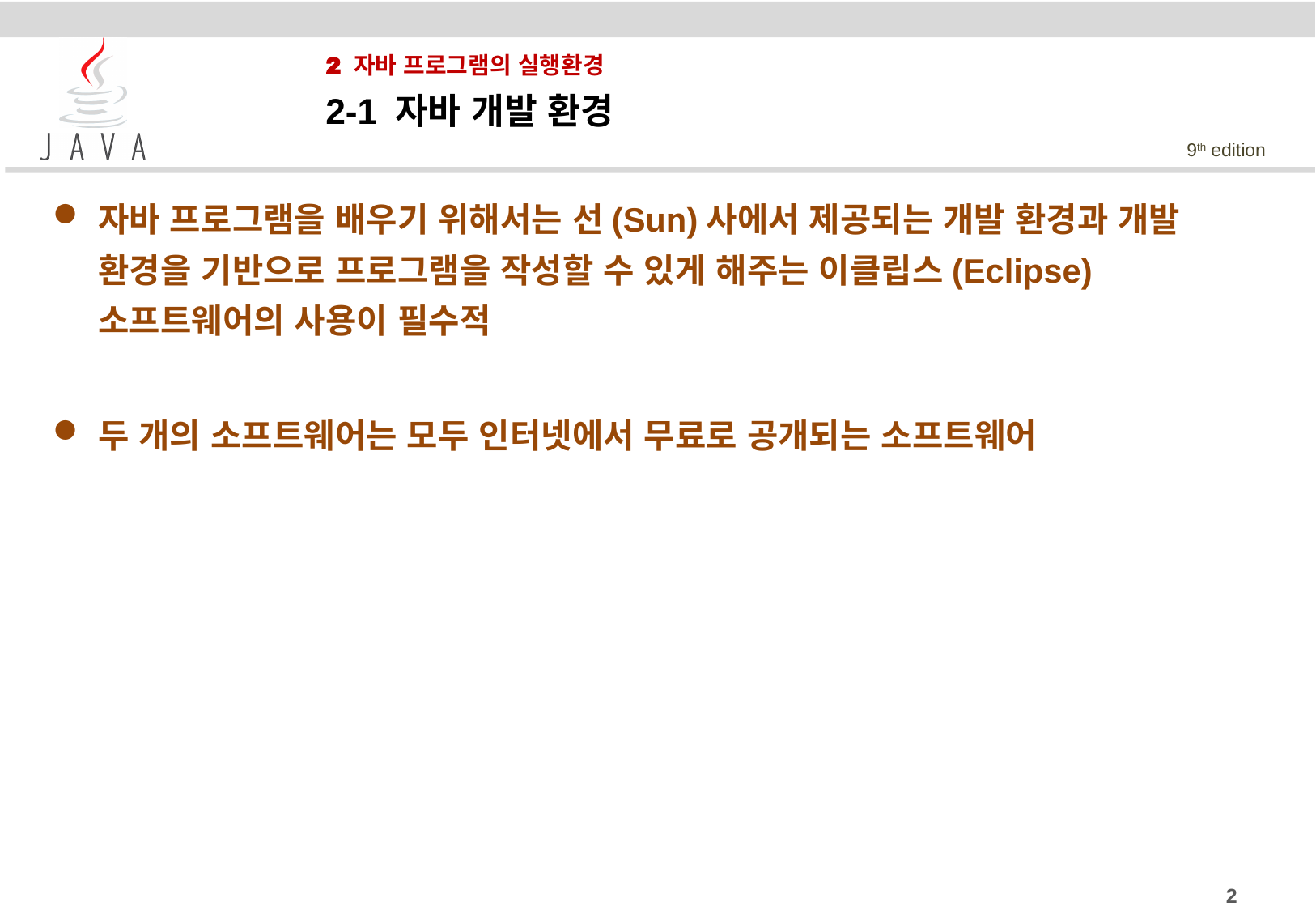

# 2 자바 프로그램의 실행환경
2-1 자바 개발 환경
자바 프로그램을 배우기 위해서는 선(Sun)사에서 제공되는 개발 환경과 개발 환경을 기반으로 프로그램을 작성할 수 있게 해주는 이클립스(Eclipse) 소프트웨어의 사용이 필수적

두 개의 소프트웨어는 모두 인터넷에서 무료로 공개되는 소프트웨어
2